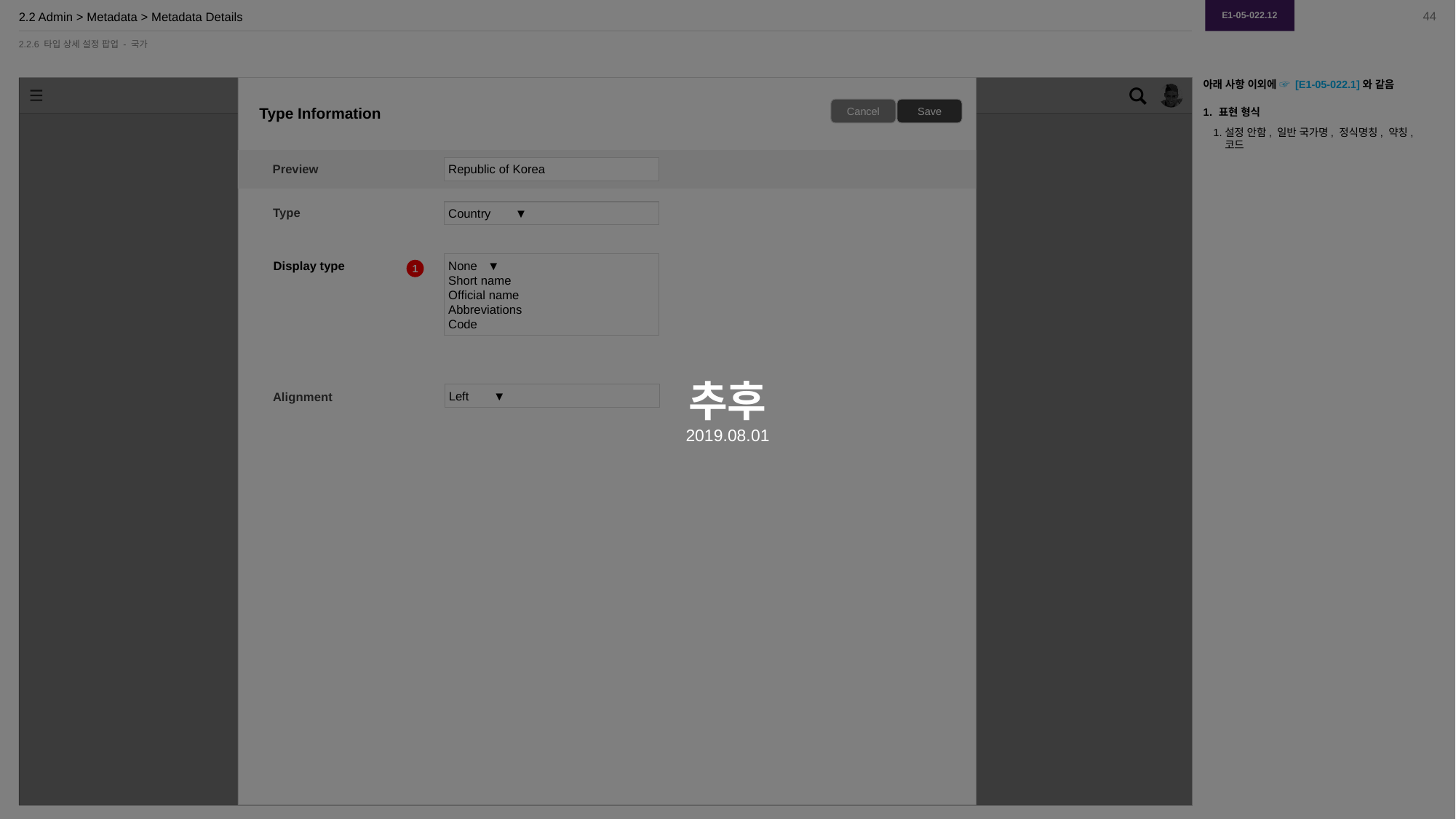

추후
2019.08.01
E1-05-022.12
44
# 2.2 Admin > Metadata > Metadata Details
2.2.6 타입 상세 설정 팝업 - 국가
Type Information
아래 사항 이외에 ☞ [E1-05-022.1]와 같음
 표현 형식
설정 안함, 일반 국가명, 정식명칭, 약칭, 코드
Cancel
Save

Republic of Korea
Preview
Country       ▼
Type
None   ▼
Short name
Official name
Abbreviations
Code
Display type
1
Left       ▼
Alignment